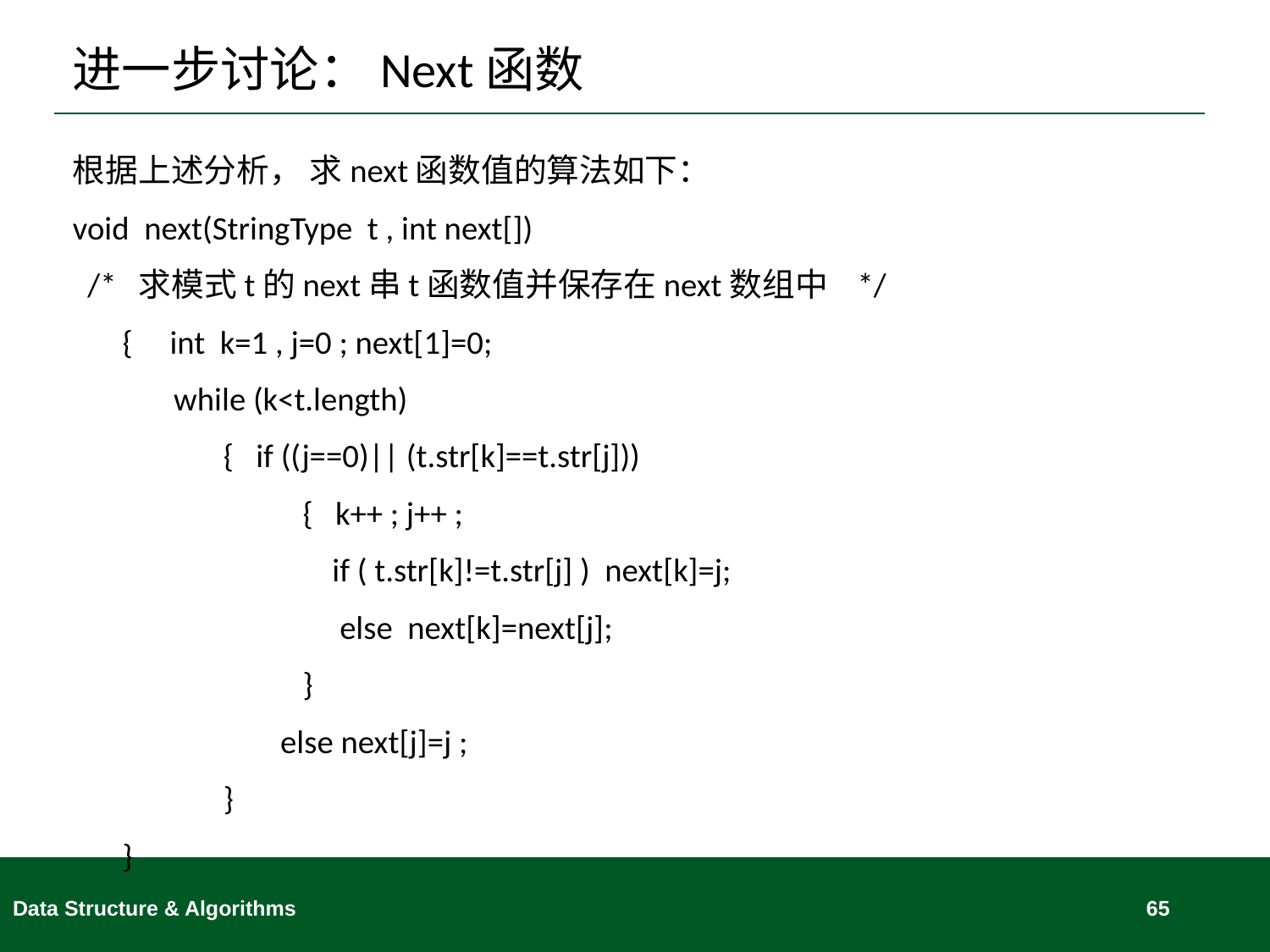

# 进一步讨论：Next函数
根据上述分析， 求next函数值的算法如下：
void  next(StringType  t , int next[])
  /*  求模式t的next串t函数值并保存在next数组中   */
{     int  k=1 , j=0 ; next[1]=0;
while (k<t.length)
{   if ((j==0)|| (t.str[k]==t.str[j]))
    {   k++ ; j++ ;
        if ( t.str[k]!=t.str[j] )  next[k]=j;
         else  next[k]=next[j];
    }
 else next[j]=j ;
}
}
Data Structure & Algorithms
65